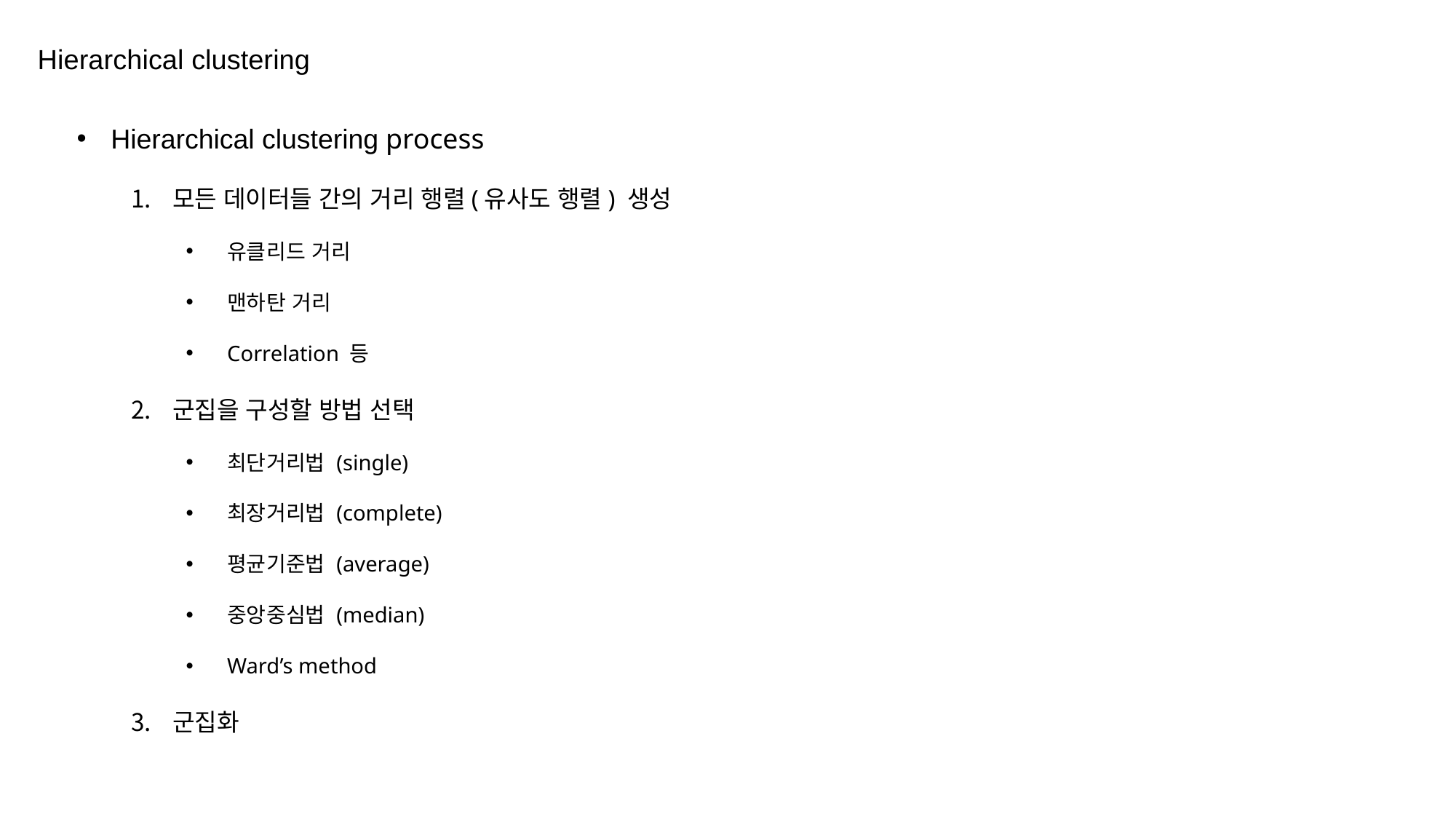

# Hierarchical clustering
Hierarchical clustering process
모든 데이터들 간의 거리 행렬(유사도 행렬) 생성
유클리드 거리
맨하탄 거리
Correlation 등
군집을 구성할 방법 선택
최단거리법 (single)
최장거리법 (complete)
평균기준법 (average)
중앙중심법 (median)
Ward’s method
군집화